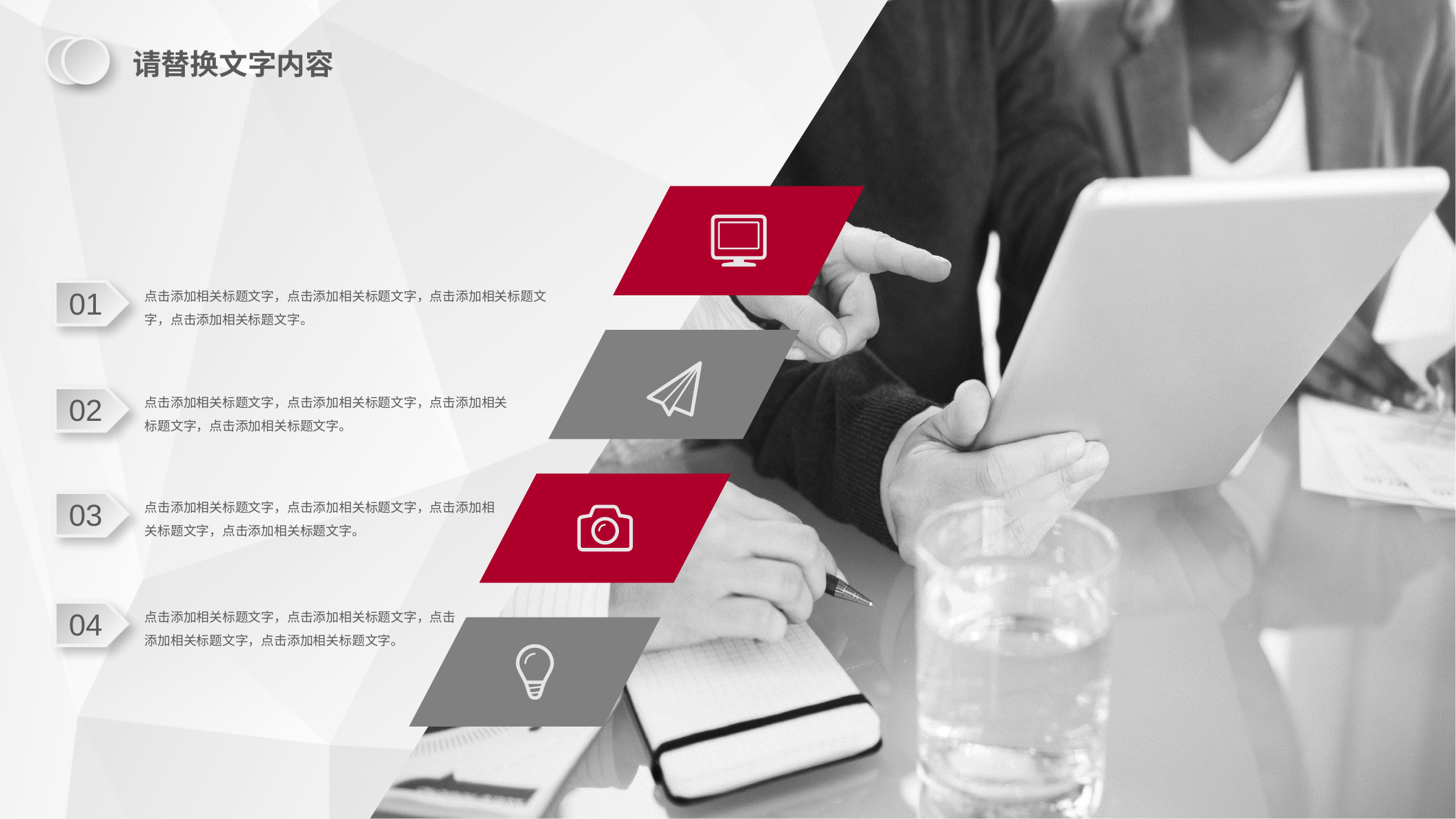

请替换文字内容

点击添加相关标题文字，点击添加相关标题文字，点击添加相关标题文字，点击添加相关标题文字。
01

点击添加相关标题文字，点击添加相关标题文字，点击添加相关标题文字，点击添加相关标题文字。
02

点击添加相关标题文字，点击添加相关标题文字，点击添加相关标题文字，点击添加相关标题文字。
03
点击添加相关标题文字，点击添加相关标题文字，点击添加相关标题文字，点击添加相关标题文字。
04